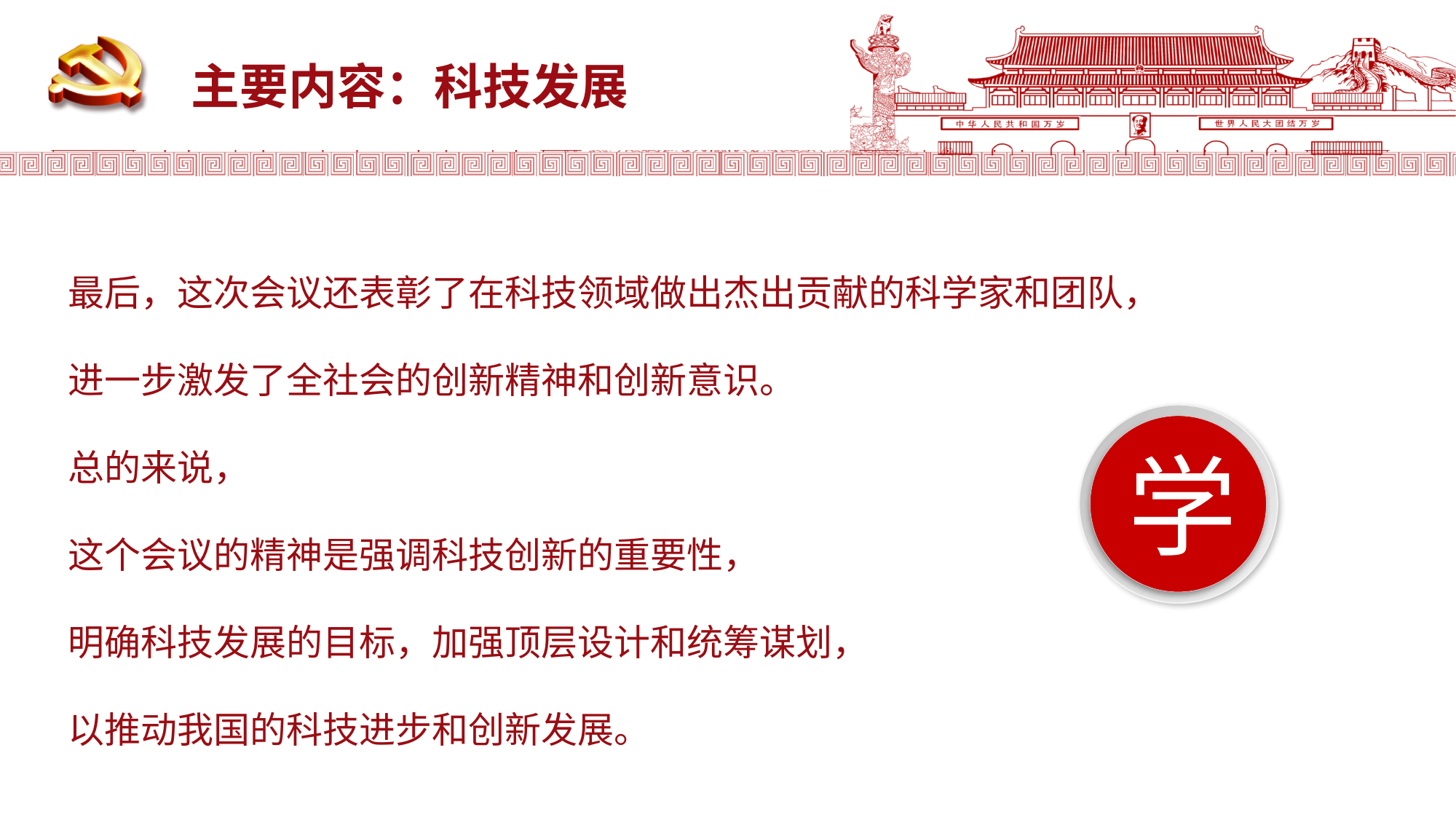

主要内容：科技发展
最后，这次会议还表彰了在科技领域做出杰出贡献的科学家和团队，
进一步激发了全社会的创新精神和创新意识。
总的来说，
这个会议的精神是强调科技创新的重要性，
明确科技发展的目标，加强顶层设计和统筹谋划，
以推动我国的科技进步和创新发展。

学